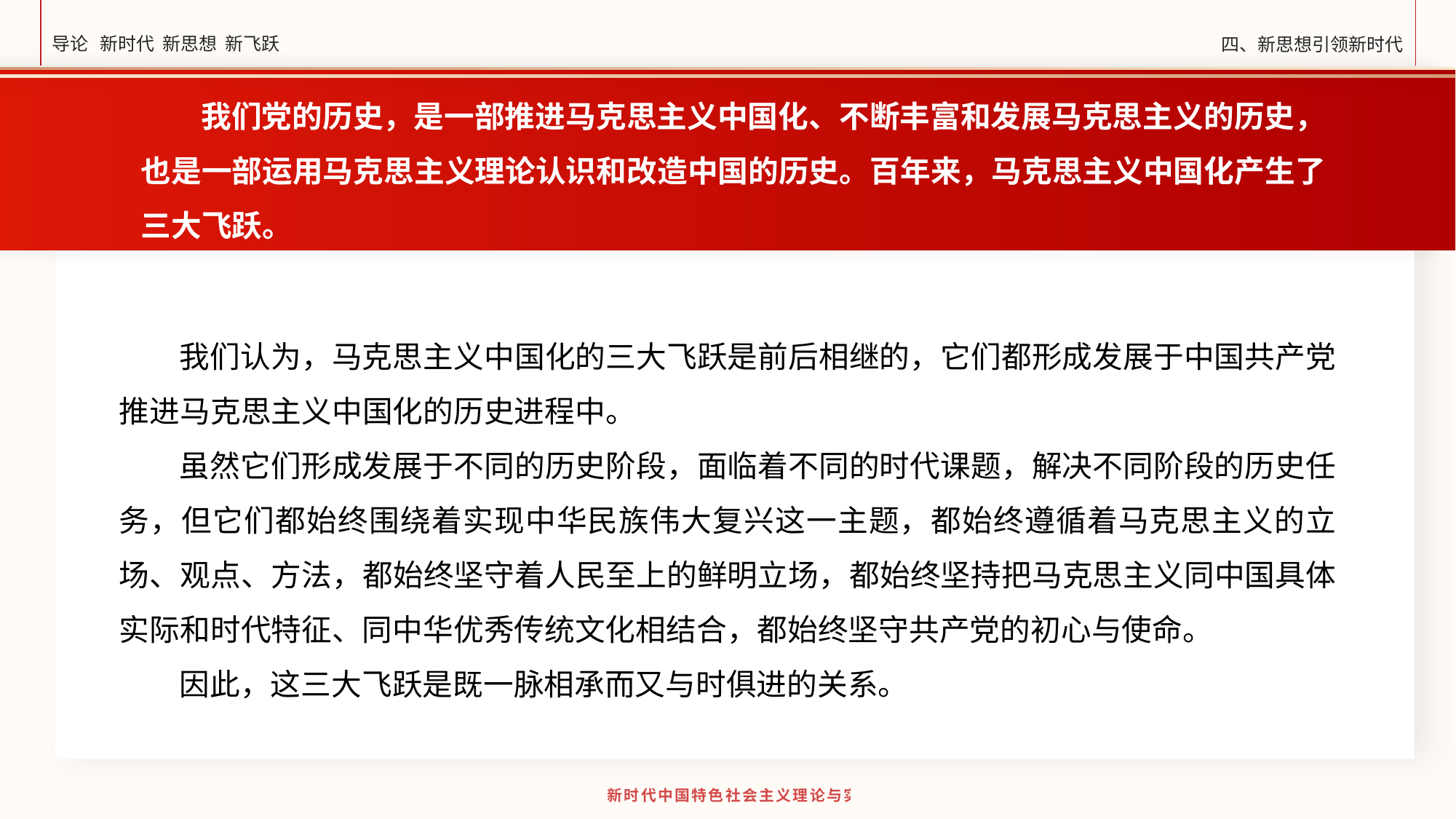

我们党的历史，是一部推进马克思主义中国化、不断丰富和发展马克思主义的历史，也是一部运用马克思主义理论认识和改造中国的历史。百年来，马克思主义中国化产生了三大飞跃。

我们认为，马克思主义中国化的三大飞跃是前后相继的，它们都形成发展于中国共产党推进马克思主义中国化的历史进程中。
虽然它们形成发展于不同的历史阶段，面临着不同的时代课题，解决不同阶段的历史任务，但它们都始终围绕着实现中华民族伟大复兴这一主题，都始终遵循着马克思主义的立场、观点、方法，都始终坚守着人民至上的鲜明立场，都始终坚持把马克思主义同中国具体实际和时代特征、同中华优秀传统文化相结合，都始终坚守共产党的初心与使命。
因此，这三大飞跃是既一脉相承而又与时俱进的关系。